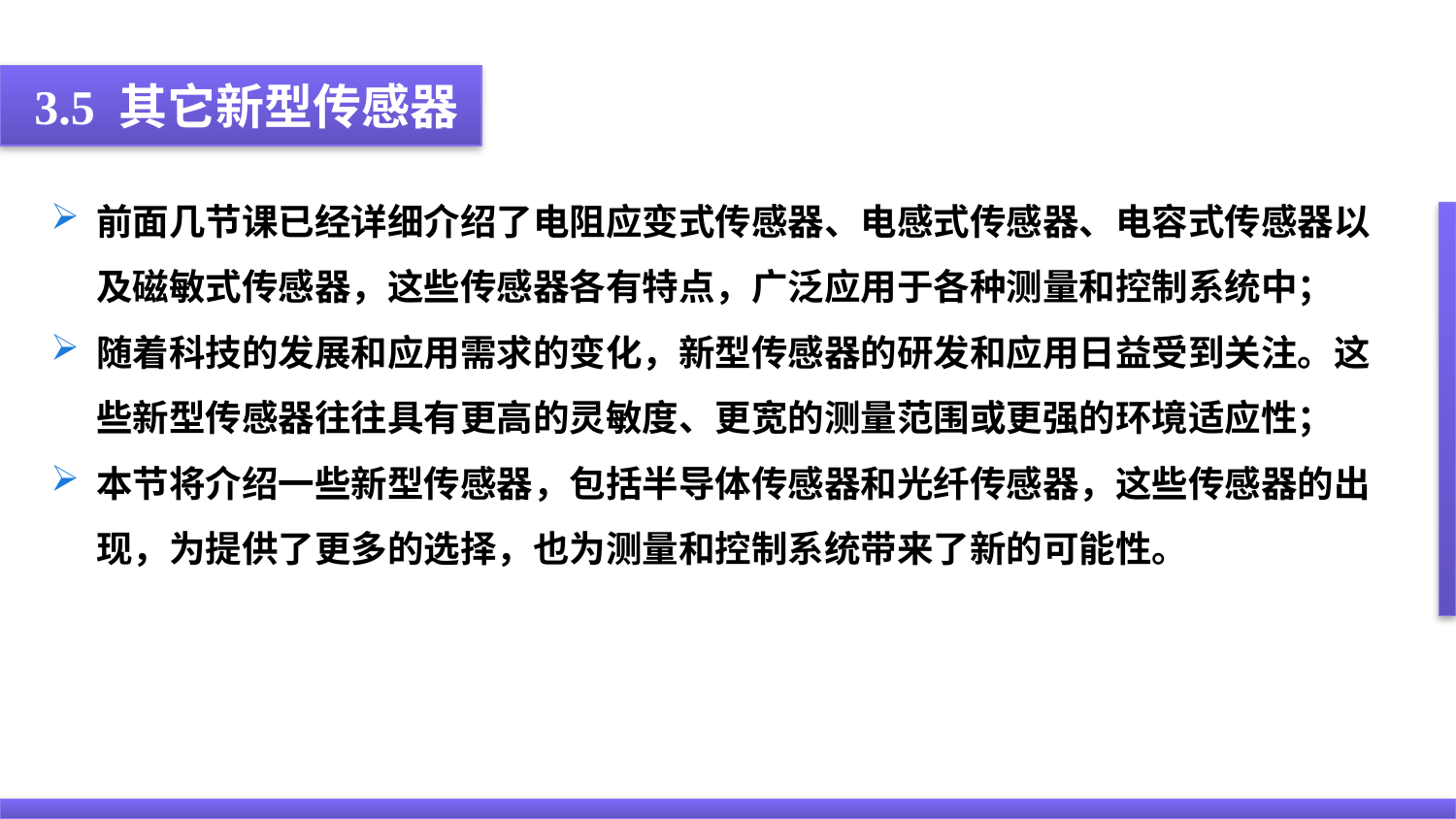

3.5 其它新型传感器
前面几节课已经详细介绍了电阻应变式传感器、电感式传感器、电容式传感器以及磁敏式传感器，这些传感器各有特点，广泛应用于各种测量和控制系统中；
随着科技的发展和应用需求的变化，新型传感器的研发和应用日益受到关注。这些新型传感器往往具有更高的灵敏度、更宽的测量范围或更强的环境适应性；
本节将介绍一些新型传感器，包括半导体传感器和光纤传感器，这些传感器的出现，为提供了更多的选择，也为测量和控制系统带来了新的可能性。